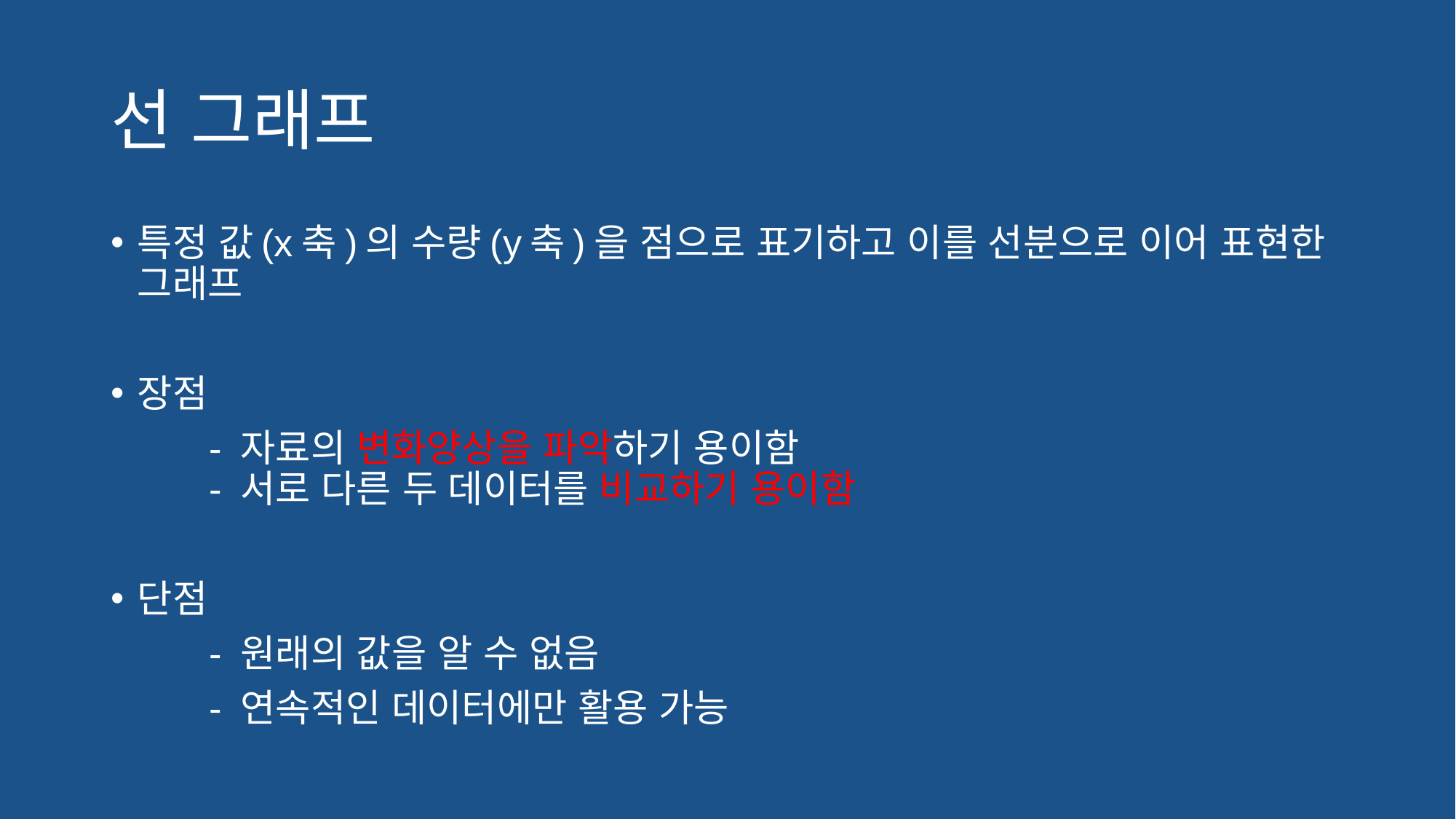

# 선 그래프
특정 값(x축)의 수량(y축)을 점으로 표기하고 이를 선분으로 이어 표현한 그래프

장점
	- 자료의 변화양상을 파악하기 용이함
	- 서로 다른 두 데이터를 비교하기 용이함

단점
	- 원래의 값을 알 수 없음
	- 연속적인 데이터에만 활용 가능